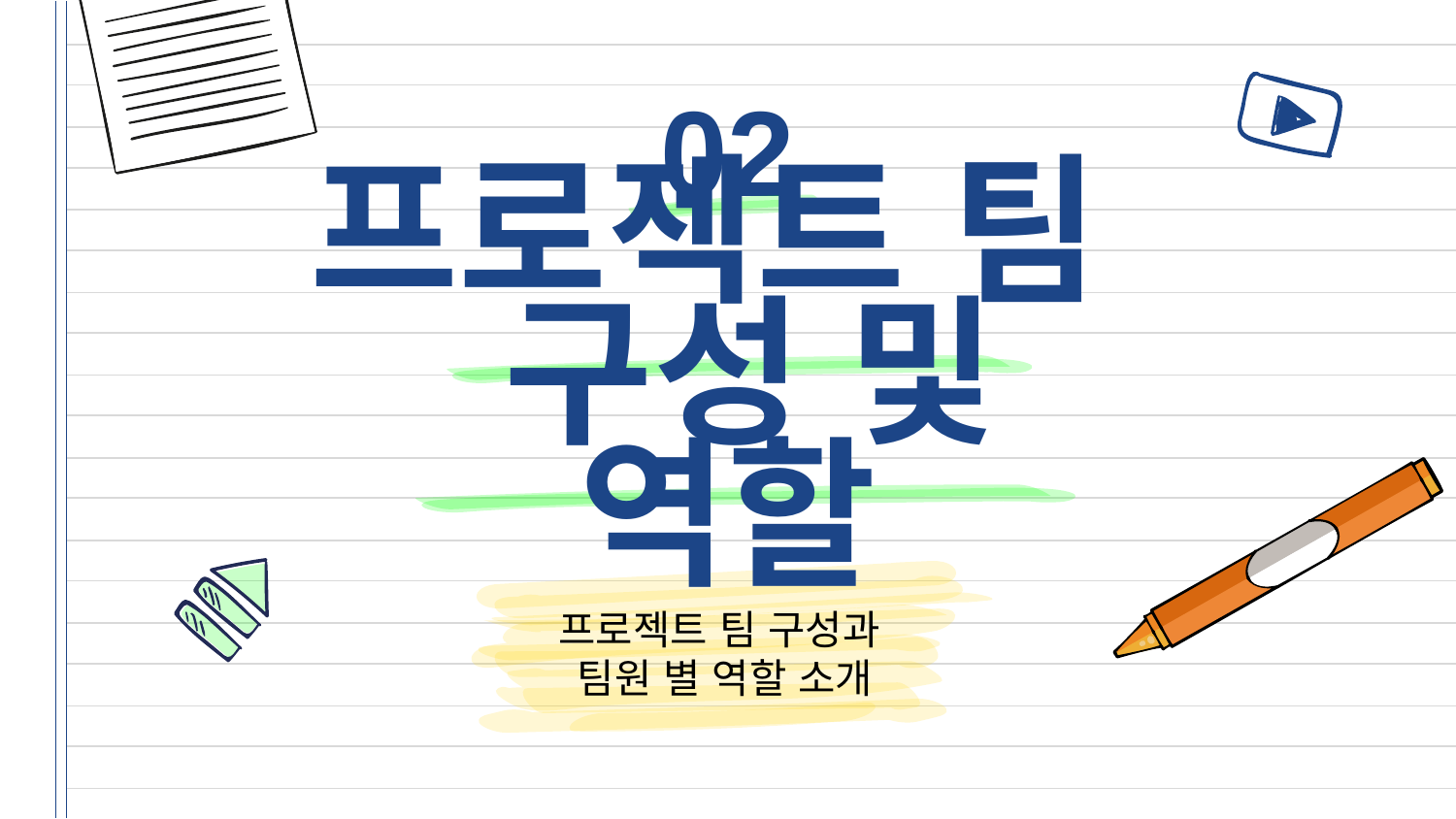

02

# 프로젝트 팀 구성 및 역할

프로젝트 팀 구성과
팀원 별 역할 소개